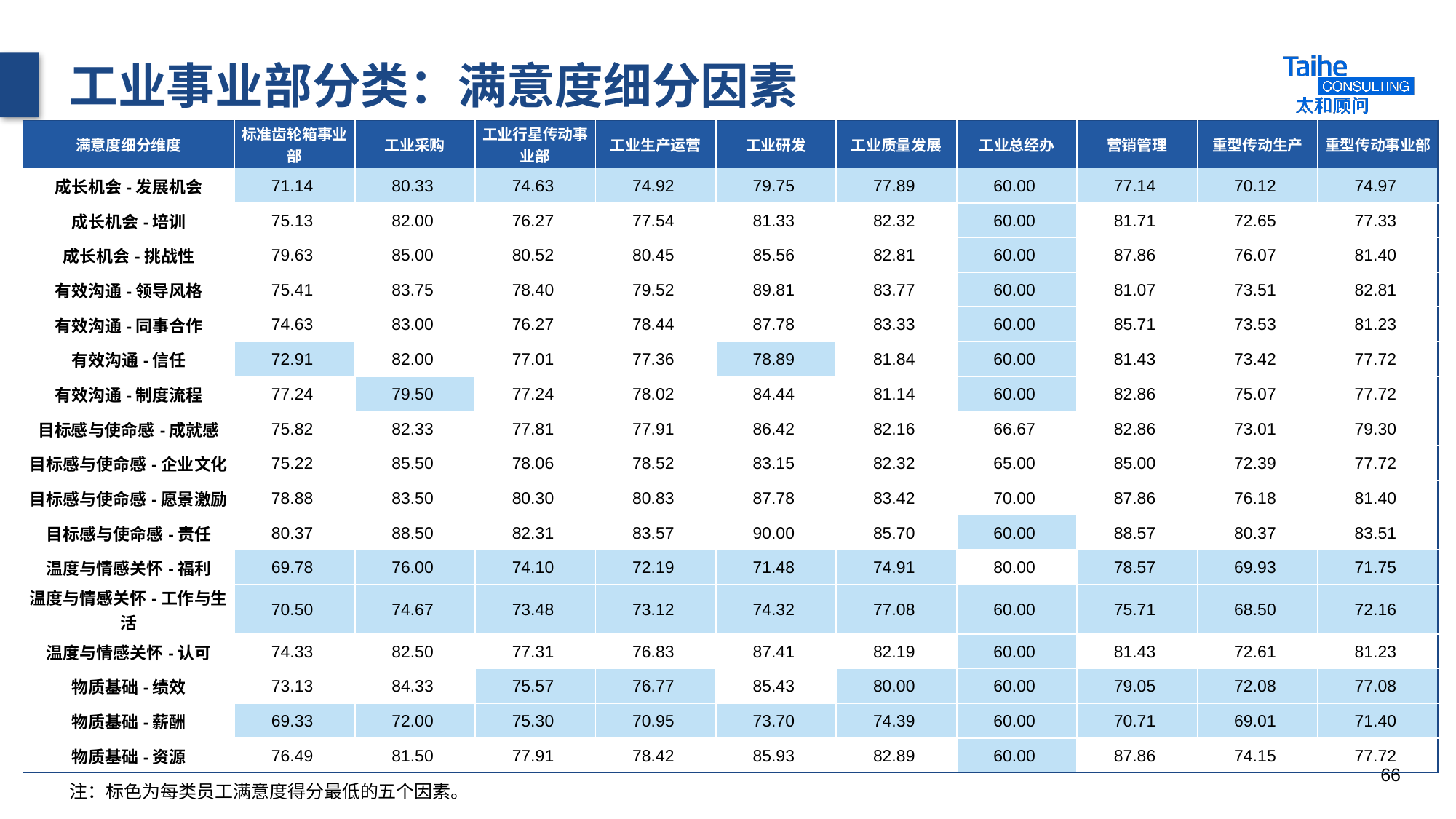

# 工业事业部分类：满意度细分因素
| 满意度细分维度 | 标准齿轮箱事业部 | 工业采购 | 工业行星传动事业部 | 工业生产运营 | 工业研发 | 工业质量发展 | 工业总经办 | 营销管理 | 重型传动生产 | 重型传动事业部 |
| --- | --- | --- | --- | --- | --- | --- | --- | --- | --- | --- |
| 成长机会-发展机会 | 71.14 | 80.33 | 74.63 | 74.92 | 79.75 | 77.89 | 60.00 | 77.14 | 70.12 | 74.97 |
| 成长机会-培训 | 75.13 | 82.00 | 76.27 | 77.54 | 81.33 | 82.32 | 60.00 | 81.71 | 72.65 | 77.33 |
| 成长机会-挑战性 | 79.63 | 85.00 | 80.52 | 80.45 | 85.56 | 82.81 | 60.00 | 87.86 | 76.07 | 81.40 |
| 有效沟通-领导风格 | 75.41 | 83.75 | 78.40 | 79.52 | 89.81 | 83.77 | 60.00 | 81.07 | 73.51 | 82.81 |
| 有效沟通-同事合作 | 74.63 | 83.00 | 76.27 | 78.44 | 87.78 | 83.33 | 60.00 | 85.71 | 73.53 | 81.23 |
| 有效沟通-信任 | 72.91 | 82.00 | 77.01 | 77.36 | 78.89 | 81.84 | 60.00 | 81.43 | 73.42 | 77.72 |
| 有效沟通-制度流程 | 77.24 | 79.50 | 77.24 | 78.02 | 84.44 | 81.14 | 60.00 | 82.86 | 75.07 | 77.72 |
| 目标感与使命感-成就感 | 75.82 | 82.33 | 77.81 | 77.91 | 86.42 | 82.16 | 66.67 | 82.86 | 73.01 | 79.30 |
| 目标感与使命感-企业文化 | 75.22 | 85.50 | 78.06 | 78.52 | 83.15 | 82.32 | 65.00 | 85.00 | 72.39 | 77.72 |
| 目标感与使命感-愿景激励 | 78.88 | 83.50 | 80.30 | 80.83 | 87.78 | 83.42 | 70.00 | 87.86 | 76.18 | 81.40 |
| 目标感与使命感-责任 | 80.37 | 88.50 | 82.31 | 83.57 | 90.00 | 85.70 | 60.00 | 88.57 | 80.37 | 83.51 |
| 温度与情感关怀-福利 | 69.78 | 76.00 | 74.10 | 72.19 | 71.48 | 74.91 | 80.00 | 78.57 | 69.93 | 71.75 |
| 温度与情感关怀-工作与生活 | 70.50 | 74.67 | 73.48 | 73.12 | 74.32 | 77.08 | 60.00 | 75.71 | 68.50 | 72.16 |
| 温度与情感关怀-认可 | 74.33 | 82.50 | 77.31 | 76.83 | 87.41 | 82.19 | 60.00 | 81.43 | 72.61 | 81.23 |
| 物质基础-绩效 | 73.13 | 84.33 | 75.57 | 76.77 | 85.43 | 80.00 | 60.00 | 79.05 | 72.08 | 77.08 |
| 物质基础-薪酬 | 69.33 | 72.00 | 75.30 | 70.95 | 73.70 | 74.39 | 60.00 | 70.71 | 69.01 | 71.40 |
| 物质基础-资源 | 76.49 | 81.50 | 77.91 | 78.42 | 85.93 | 82.89 | 60.00 | 87.86 | 74.15 | 77.72 |
66
注：标色为每类员工满意度得分最低的五个因素。